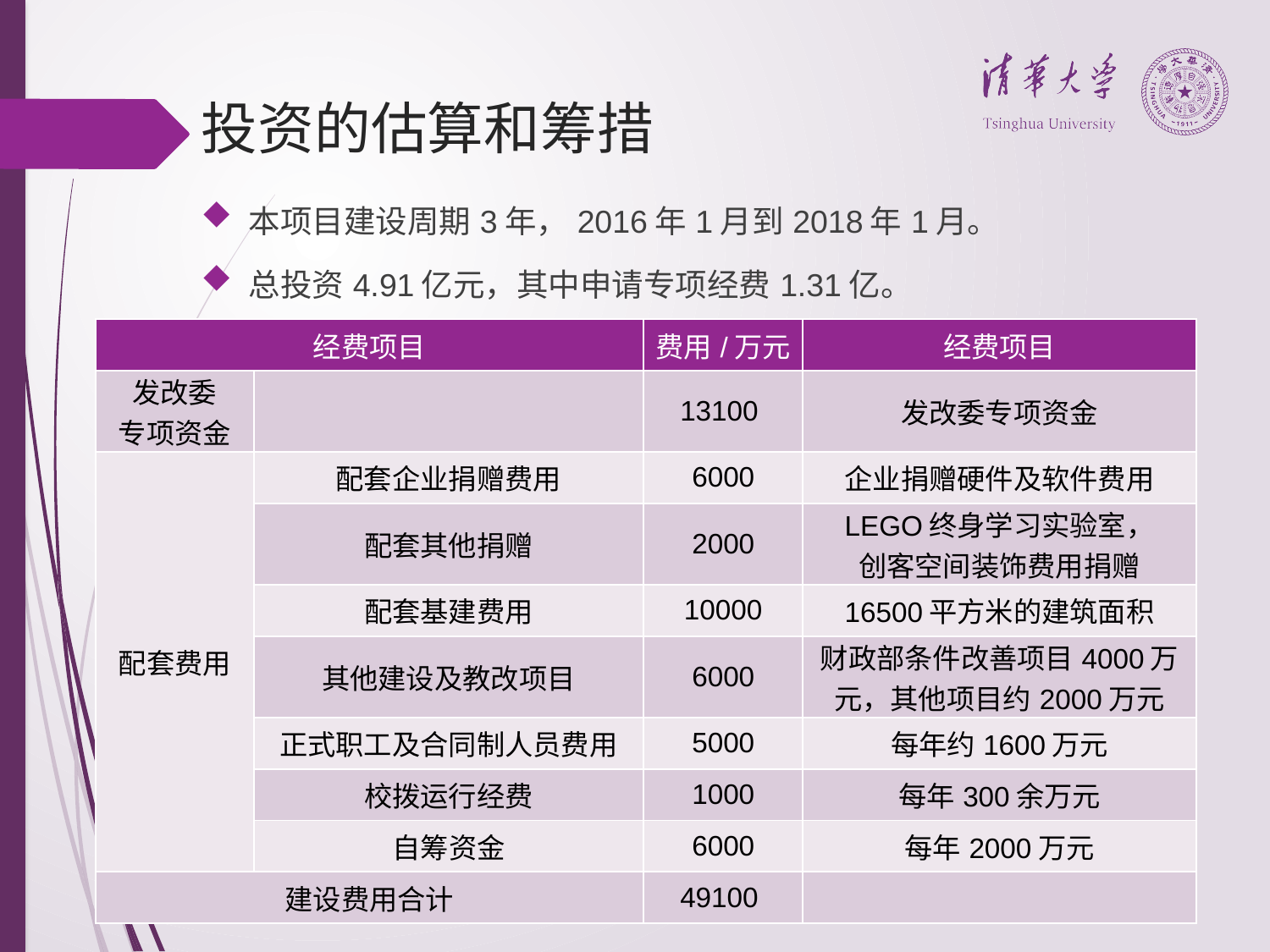

# 投资的估算和筹措
本项目建设周期3年，2016年1月到2018年1月。
总投资4.91亿元，其中申请专项经费1.31亿。
| 经费项目 |  | 费用/万元 | 经费项目 |
| --- | --- | --- | --- |
| 发改委 专项资金 |  | 13100 | 发改委专项资金 |
| 配套费用 | 配套企业捐赠费用 | 6000 | 企业捐赠硬件及软件费用 |
|  | 配套其他捐赠 | 2000 | LEGO终身学习实验室， 创客空间装饰费用捐赠 |
|  | 配套基建费用 | 10000 | 16500平方米的建筑面积 |
|  | 其他建设及教改项目 | 6000 | 财政部条件改善项目4000万元，其他项目约2000万元 |
|  | 正式职工及合同制人员费用 | 5000 | 每年约1600万元 |
|  | 校拨运行经费 | 1000 | 每年300余万元 |
|  | 自筹资金 | 6000 | 每年2000万元 |
| 建设费用合计 |  | 49100 |  |